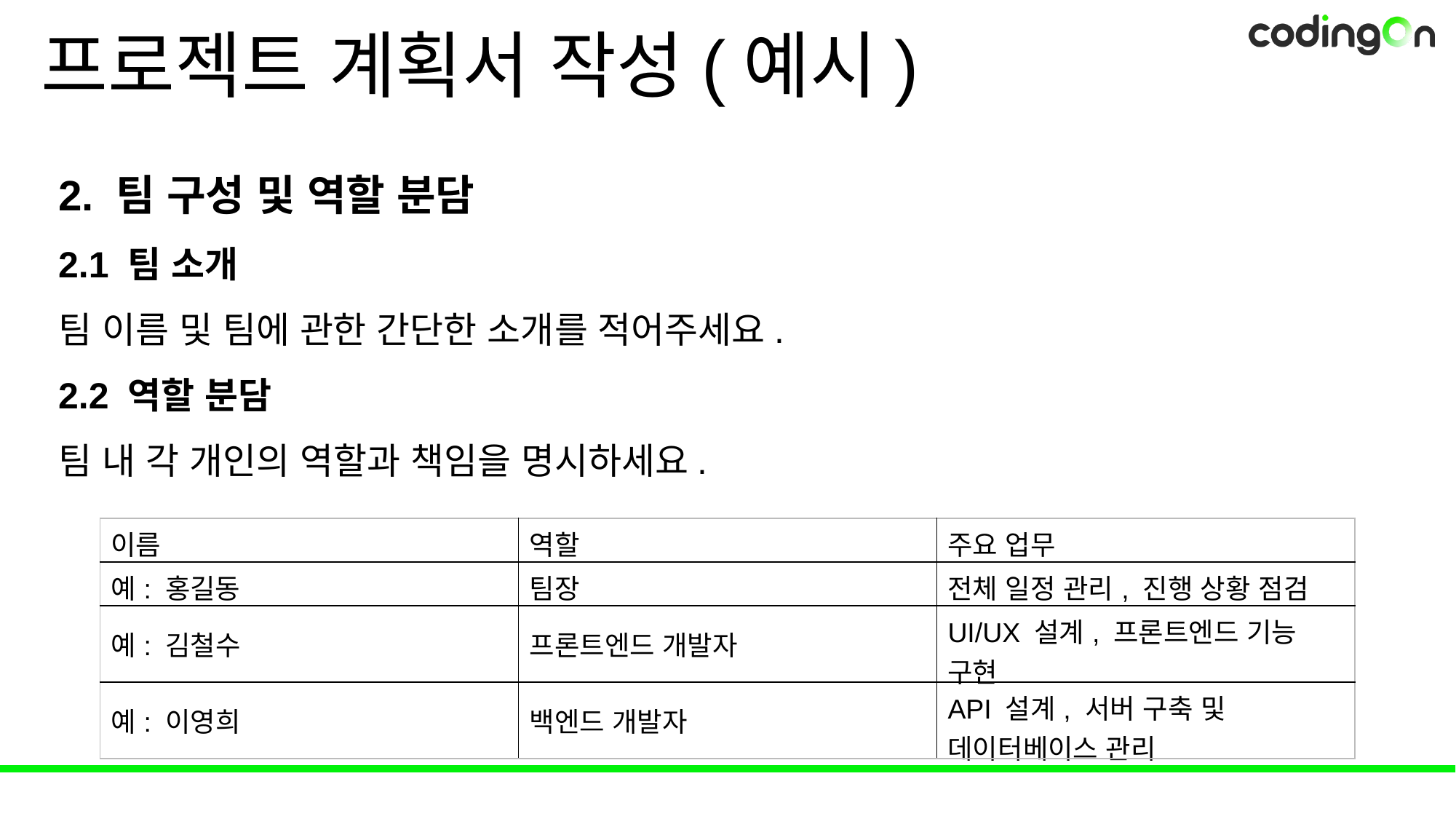

# 프로젝트 계획서 작성(예시)
2. 팀 구성 및 역할 분담
2.1 팀 소개
팀 이름 및 팀에 관한 간단한 소개를 적어주세요.
2.2 역할 분담
팀 내 각 개인의 역할과 책임을 명시하세요.
| 이름 | 역할 | 주요 업무 |
| --- | --- | --- |
| 예: 홍길동 | 팀장 | 전체 일정 관리, 진행 상황 점검 |
| 예: 김철수 | 프론트엔드 개발자 | UI/UX 설계, 프론트엔드 기능 구현 |
| 예: 이영희 | 백엔드 개발자 | API 설계, 서버 구축 및 데이터베이스 관리 |